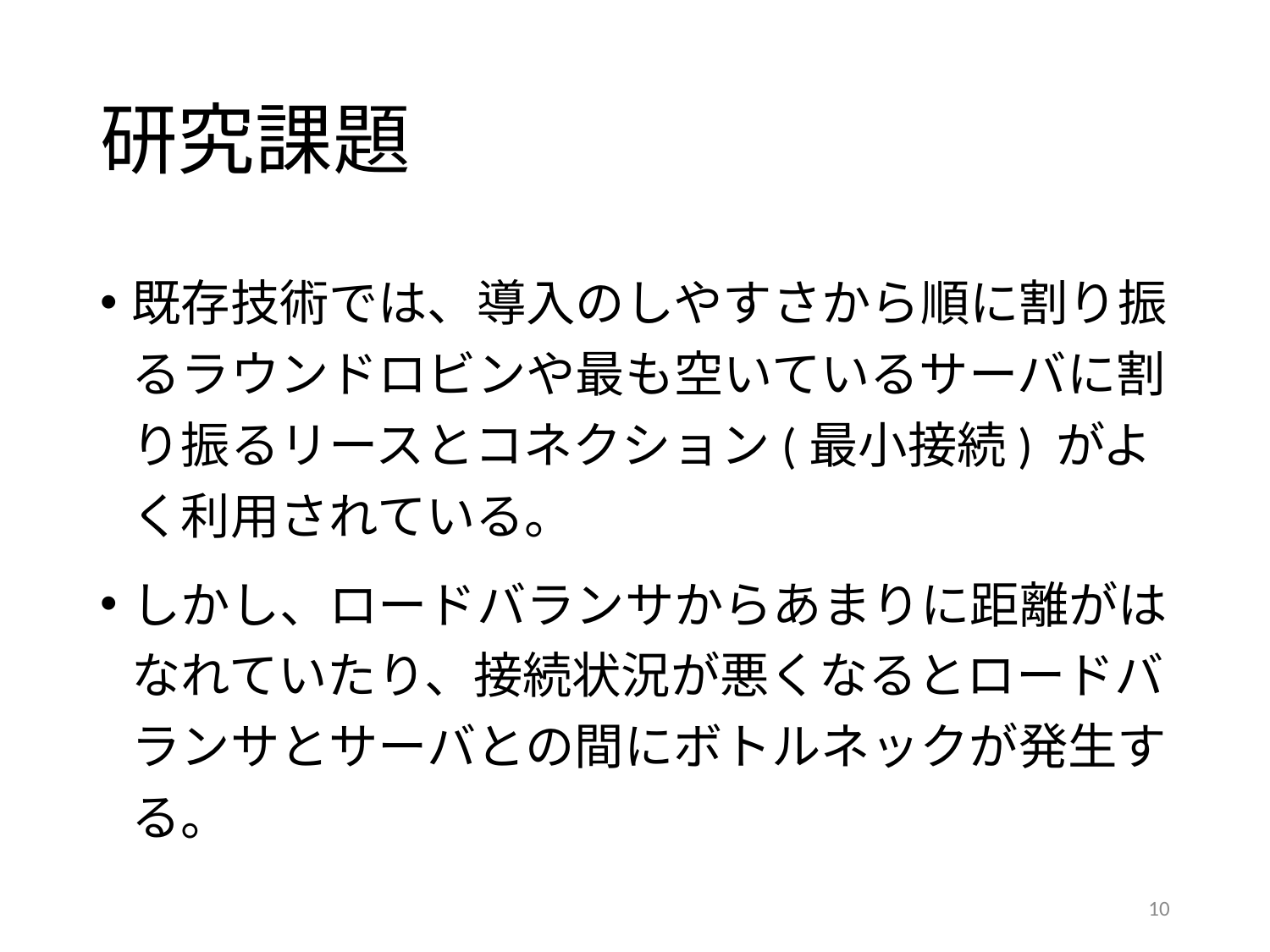

# 研究課題
既存技術では、導入のしやすさから順に割り振るラウンドロビンや最も空いているサーバに割り振るリースとコネクション(最小接続) がよく利用されている。
しかし、ロードバランサからあまりに距離がはなれていたり、接続状況が悪くなるとロードバランサとサーバとの間にボトルネックが発生する。

10